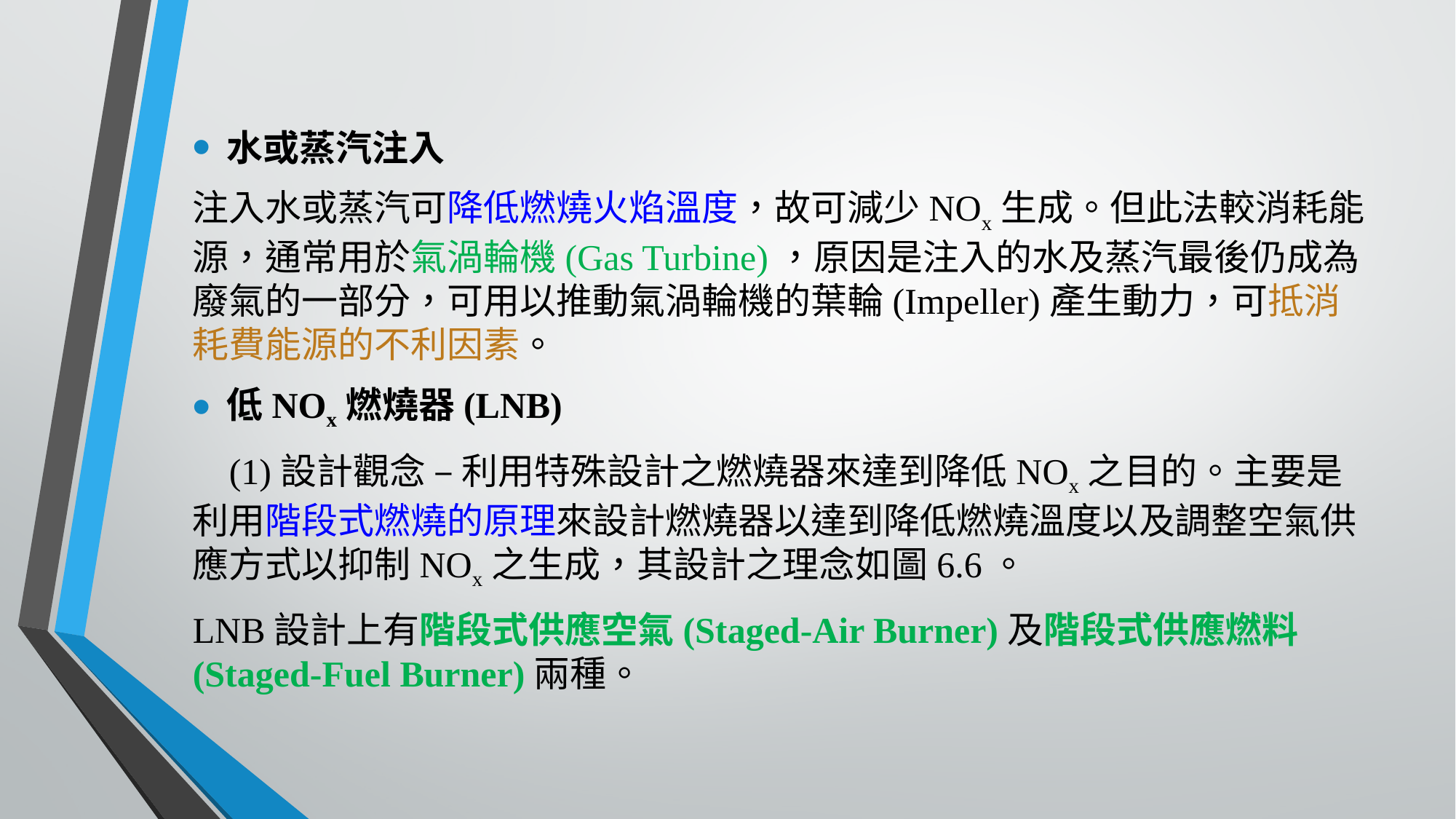

水或蒸汽注入
注入水或蒸汽可降低燃燒火焰溫度，故可減少NOx生成。但此法較消耗能源，通常用於氣渦輪機(Gas Turbine)，原因是注入的水及蒸汽最後仍成為廢氣的一部分，可用以推動氣渦輪機的葉輪(Impeller)產生動力，可抵消耗費能源的不利因素。
低NOx燃燒器(LNB)
    (1)設計觀念 – 利用特殊設計之燃燒器來達到降低NOx之目的。主要是利用階段式燃燒的原理來設計燃燒器以達到降低燃燒溫度以及調整空氣供應方式以抑制NOx之生成，其設計之理念如圖6.6。
LNB設計上有階段式供應空氣(Staged-Air Burner)及階段式供應燃料(Staged-Fuel Burner)兩種。